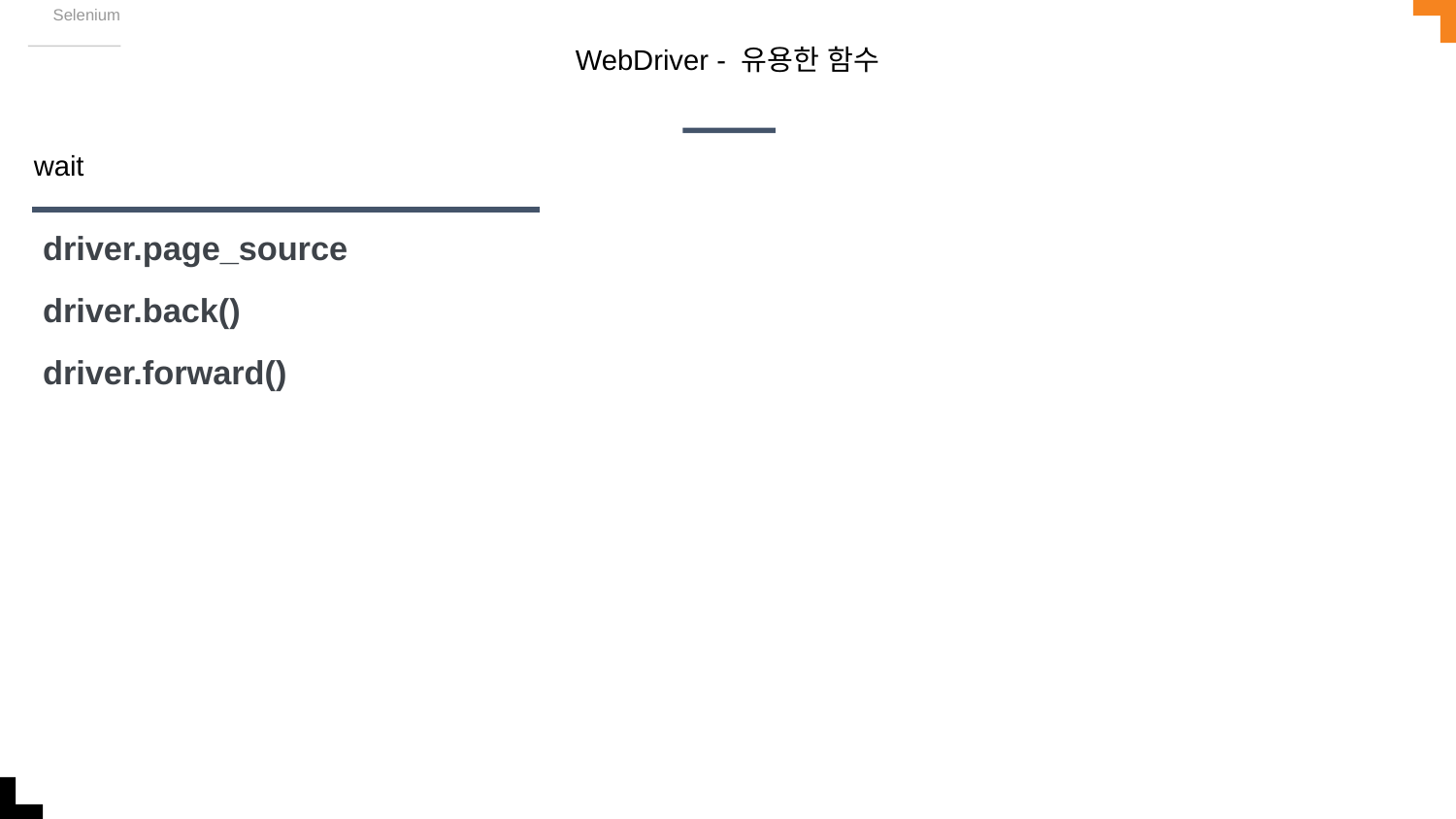

Selenium

# WebDriver - 유용한 함수
wait
driver.page_source
driver.back()
driver.forward()